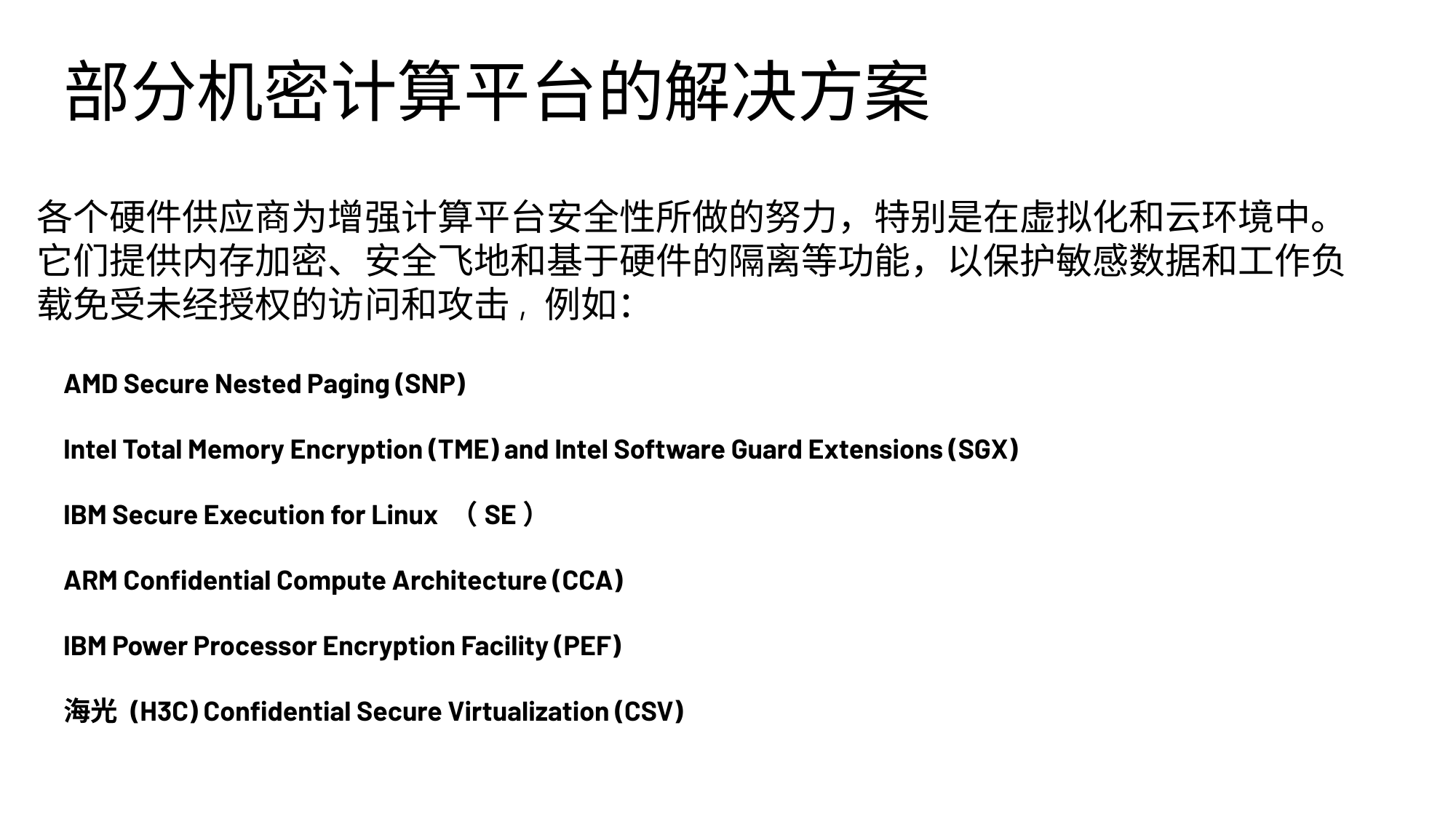

# 部分机密计算平台的解决方案
各个硬件供应商为增强计算平台安全性所做的努力，特别是在虚拟化和云环境中。它们提供内存加密、安全飞地和基于硬件的隔离等功能，以保护敏感数据和工作负载免受未经授权的访问和攻击, 例如：
AMD Secure Nested Paging (SNP)

Intel Total Memory Encryption (TME) and Intel Software Guard Extensions (SGX)

IBM Secure Execution for Linux （SE）

ARM Confidential Compute Architecture (CCA)

IBM Power Processor Encryption Facility (PEF)

海光 (H3C) Confidential Secure Virtualization (CSV)